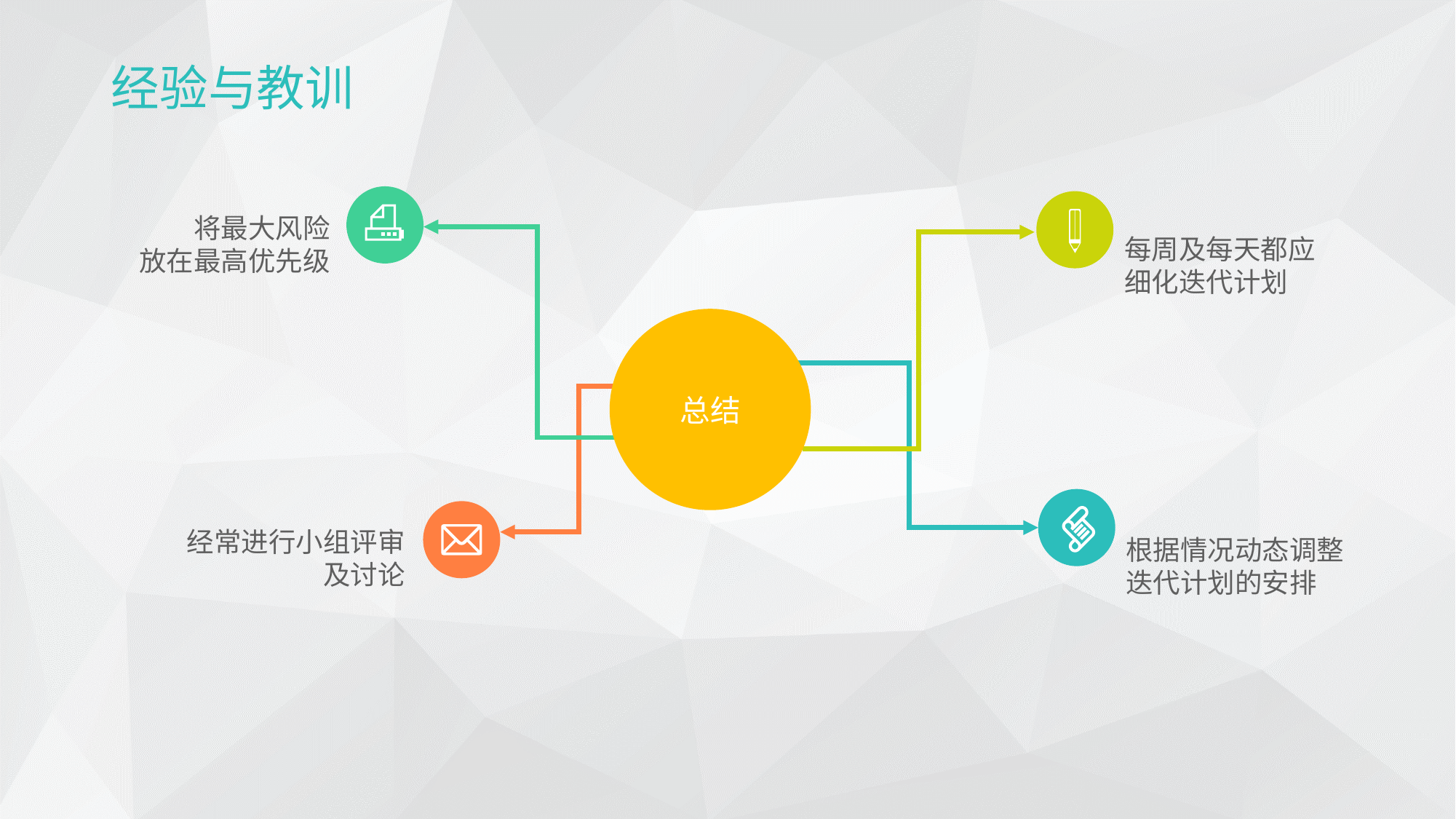

经验与教训

将最大风险
放在最高优先级

每周及每天都应
细化迭代计划
总结

经常进行小组评审
及讨论

根据情况动态调整
迭代计划的安排